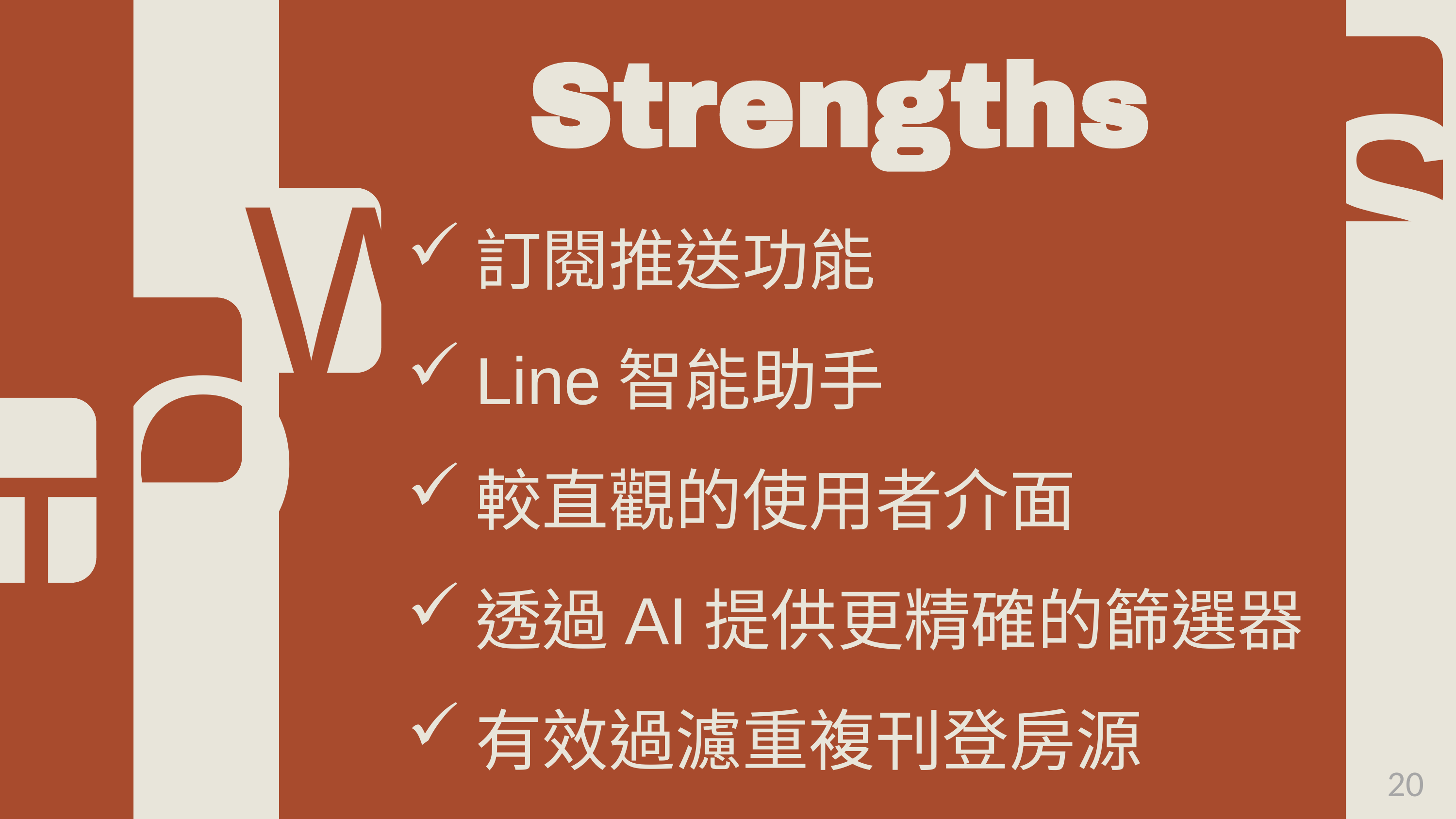

T

 O

W

 S
Strengths
訂閱推送功能
Line智能助手
較直觀的使用者介面
透過AI提供更精確的篩選器
有效過濾重複刊登房源

20